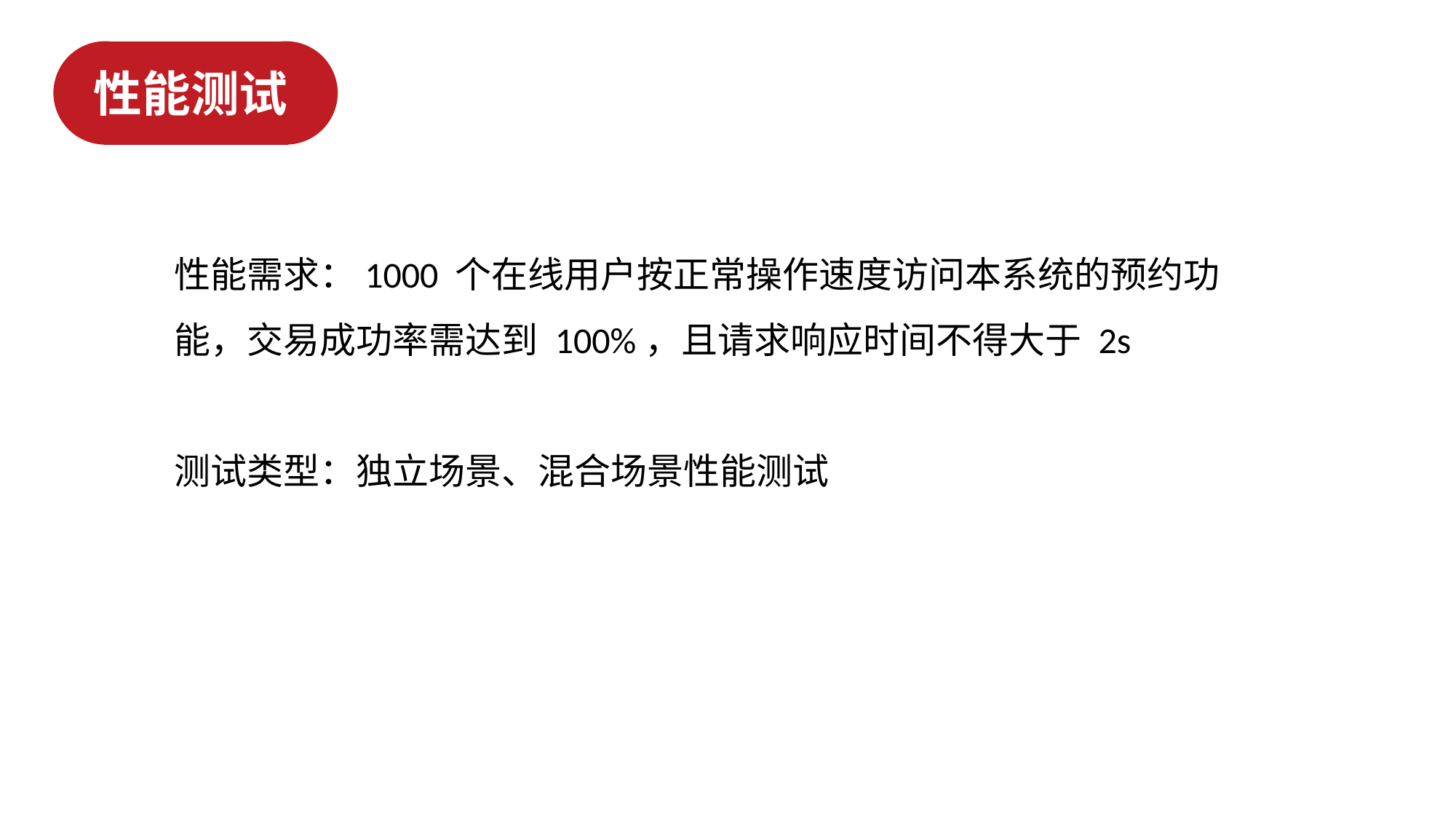

性能测试
性能需求：1000 个在线用户按正常操作速度访问本系统的预约功能，交易成功率需达到 100%，且请求响应时间不得大于 2s

测试类型：独立场景、混合场景性能测试